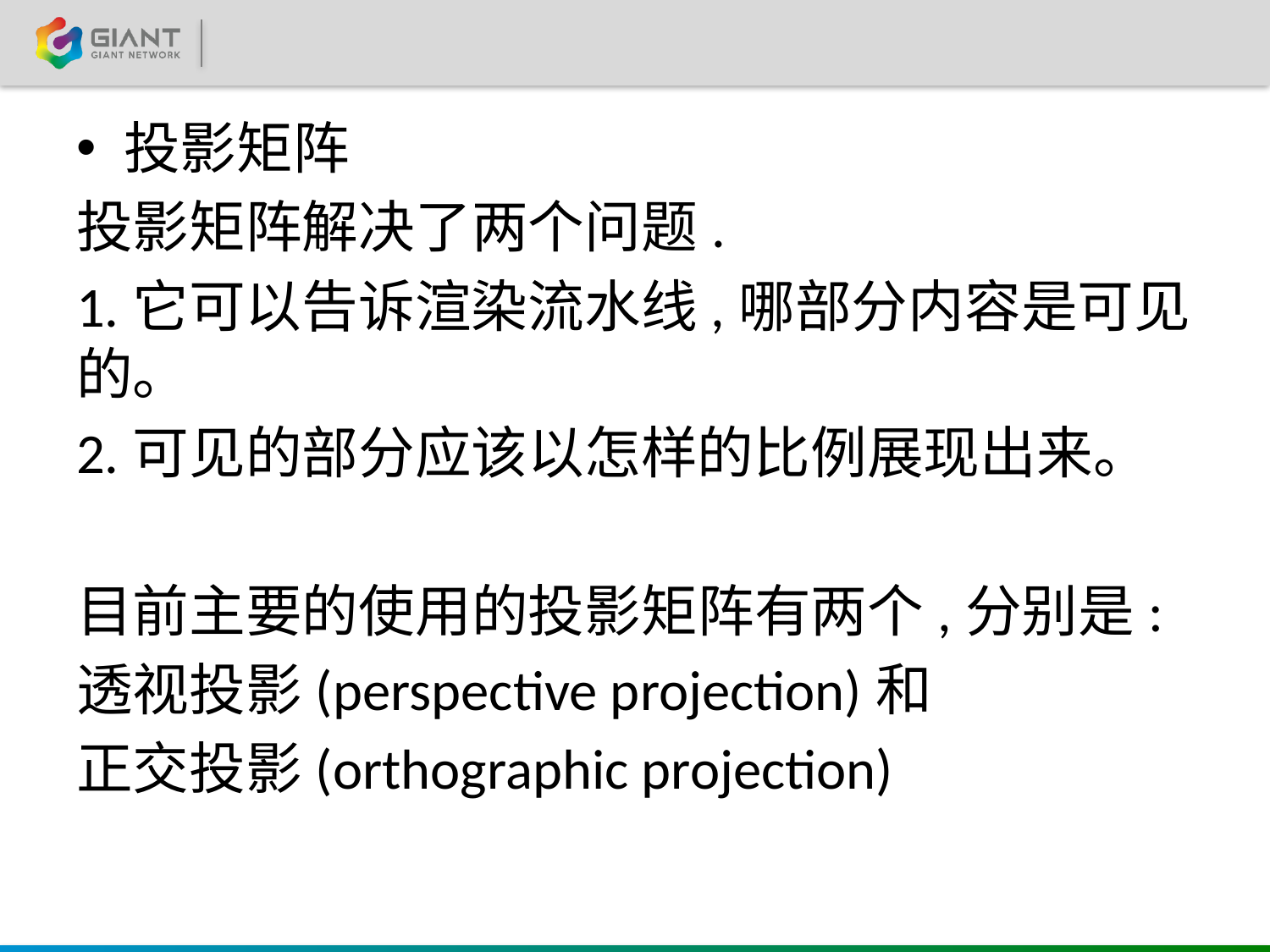

投影矩阵
投影矩阵解决了两个问题.
1.它可以告诉渲染流水线,哪部分内容是可见的。
2.可见的部分应该以怎样的比例展现出来。

目前主要的使用的投影矩阵有两个,分别是:
透视投影(perspective projection)和
正交投影(orthographic projection)